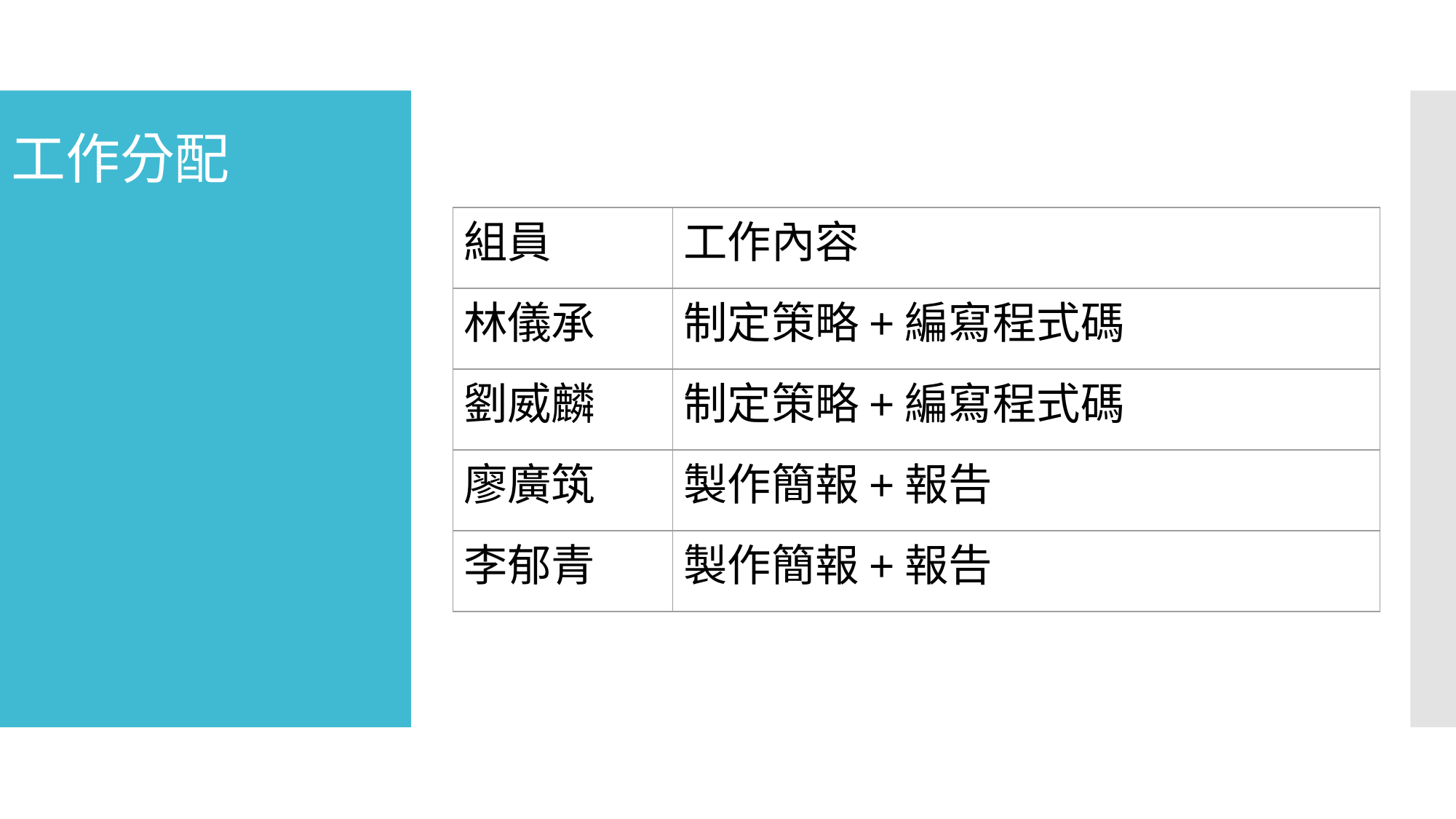

# 工作分配
| 組員 | 工作內容 |
| --- | --- |
| 林儀承 | 制定策略+編寫程式碼 |
| 劉威麟 | 制定策略+編寫程式碼 |
| 廖廣筑 | 製作簡報+報告 |
| 李郁青 | 製作簡報+報告 |